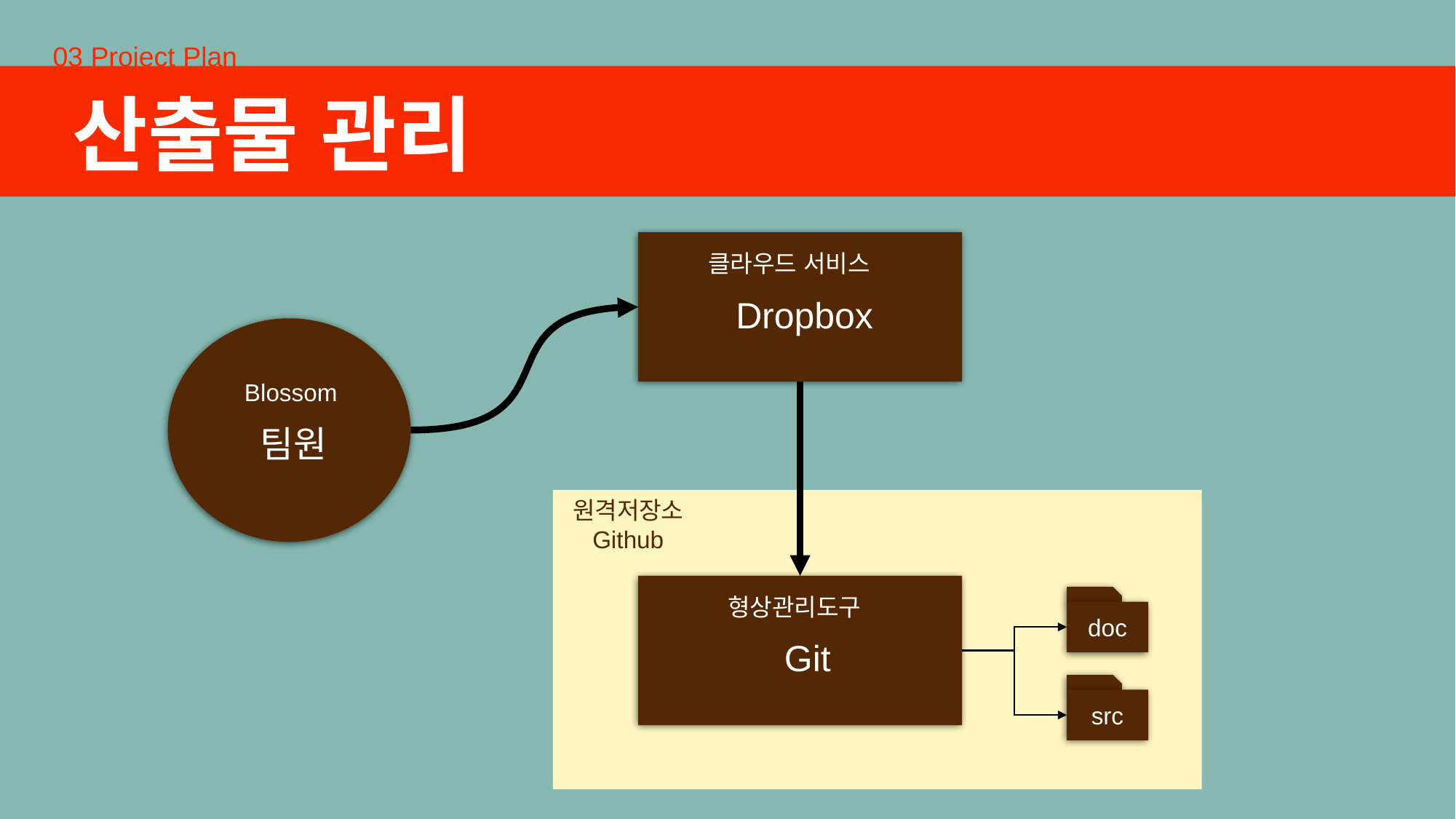

03 Project Plan
산출물 관리

클라우드 서비스
Dropbox

Blossom
팀원
원격저장소
Github

형상관리도구

doc
Git

src